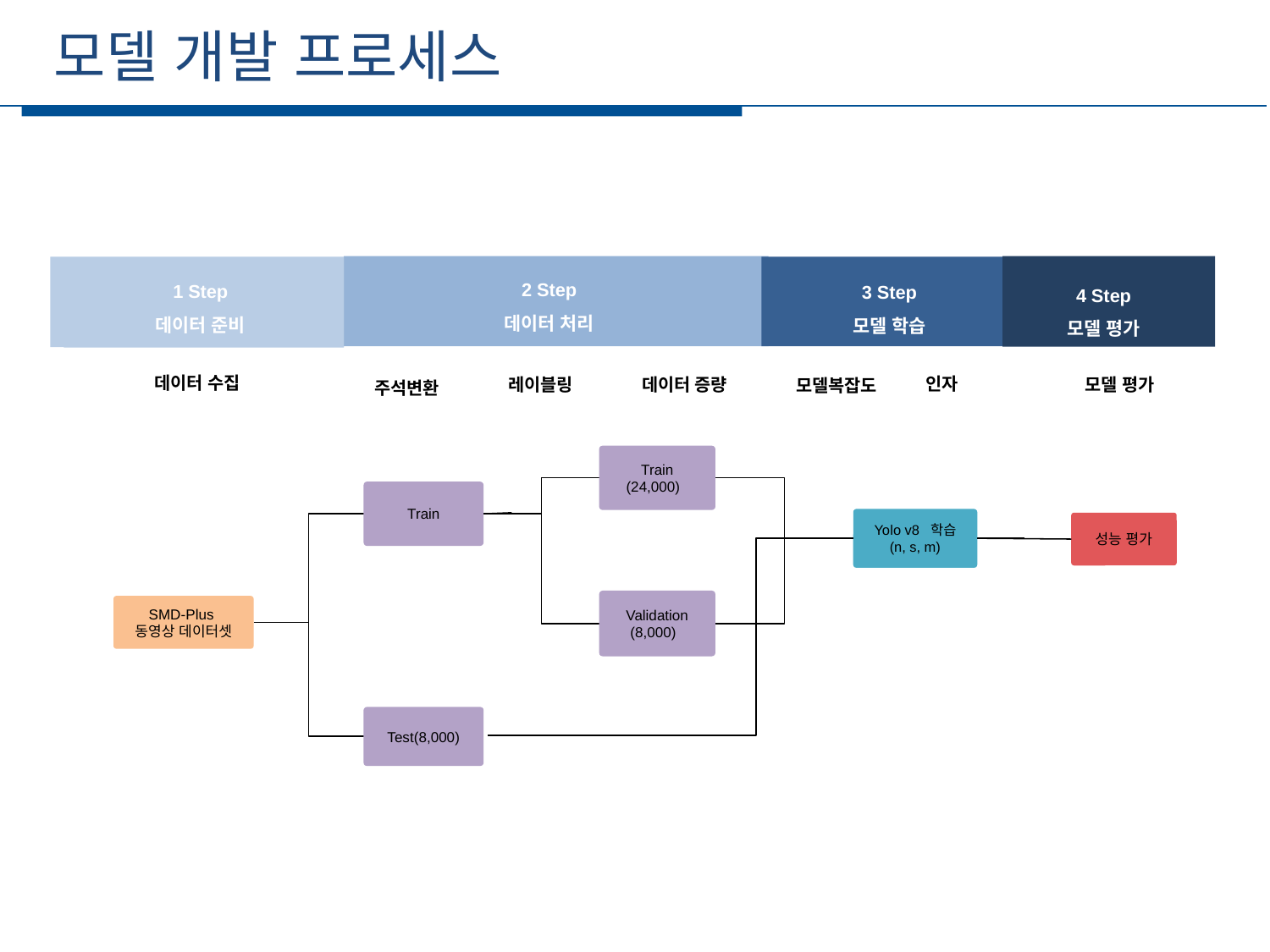

모델 개발 프로세스
세부일정

1 Step
데이터 준비
2 Step
데이터 처리
1 Step
데이터 수집
3 Step
모델 학습
4 Step
모델 평가
데이터 수집
인자
모델 평가
레이블링
데이터 증량
모델복잡도
주석변환
Train
(24,000)
Train
Yolo v8  학습
(n, s, m)
성능 평가
Validation
(8,000)
SMD-Plus
동영상 데이터셋
Test(8,000)